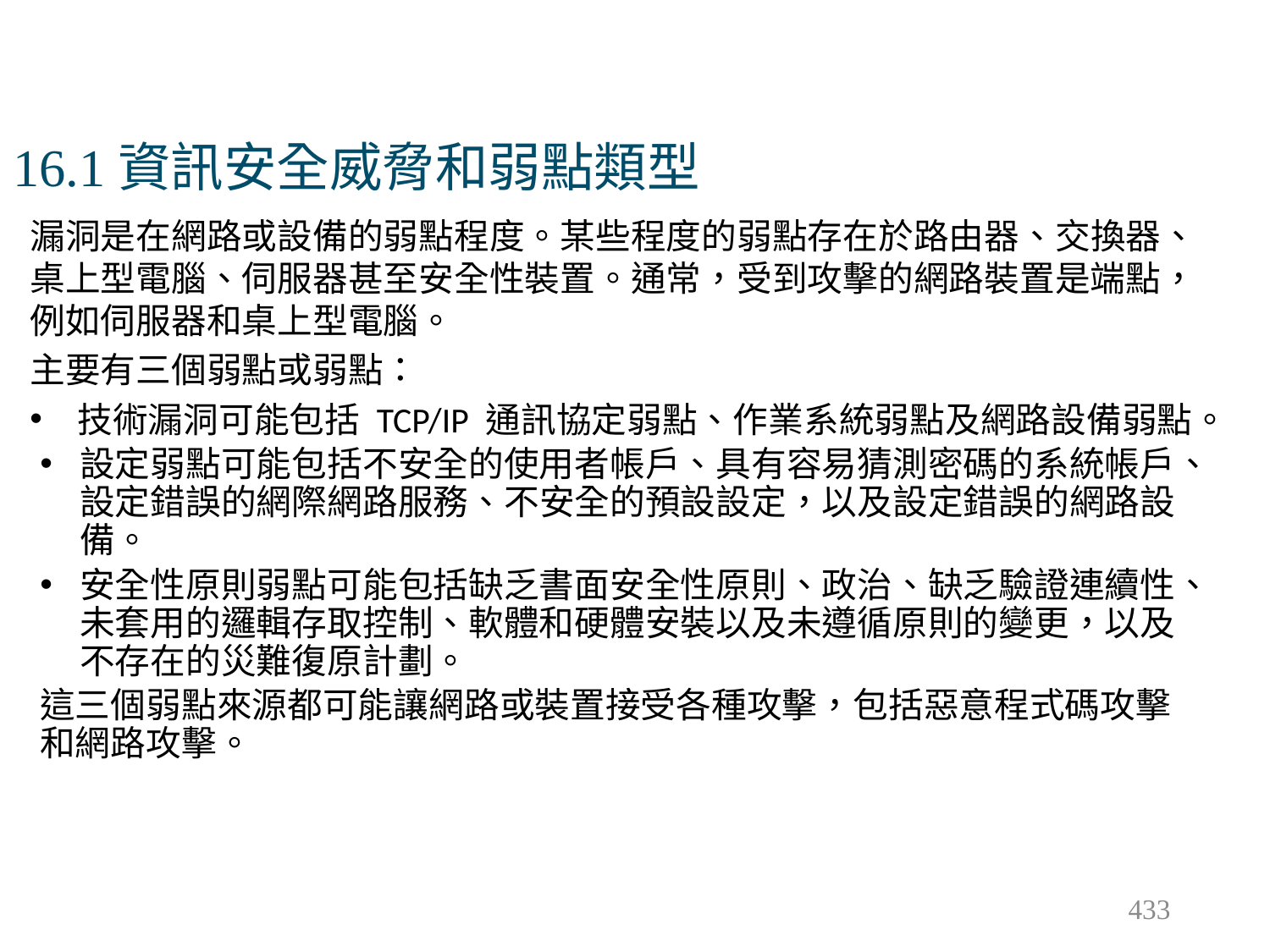

# 16.1資訊安全威脅和弱點類型
漏洞是在網路或設備的弱點程度。某些程度的弱點存在於路由器、交換器、桌上型電腦、伺服器甚至安全性裝置。通常，受到攻擊的網路裝置是端點，例如伺服器和桌上型電腦。
主要有三個弱點或弱點：
技術漏洞可能包括 TCP/IP 通訊協定弱點、作業系統弱點及網路設備弱點。
設定弱點可能包括不安全的使用者帳戶、具有容易猜測密碼的系統帳戶、設定錯誤的網際網路服務、不安全的預設設定，以及設定錯誤的網路設備。
安全性原則弱點可能包括缺乏書面安全性原則、政治、缺乏驗證連續性、未套用的邏輯存取控制、軟體和硬體安裝以及未遵循原則的變更，以及不存在的災難復原計劃。
這三個弱點來源都可能讓網路或裝置接受各種攻擊，包括惡意程式碼攻擊和網路攻擊。

433